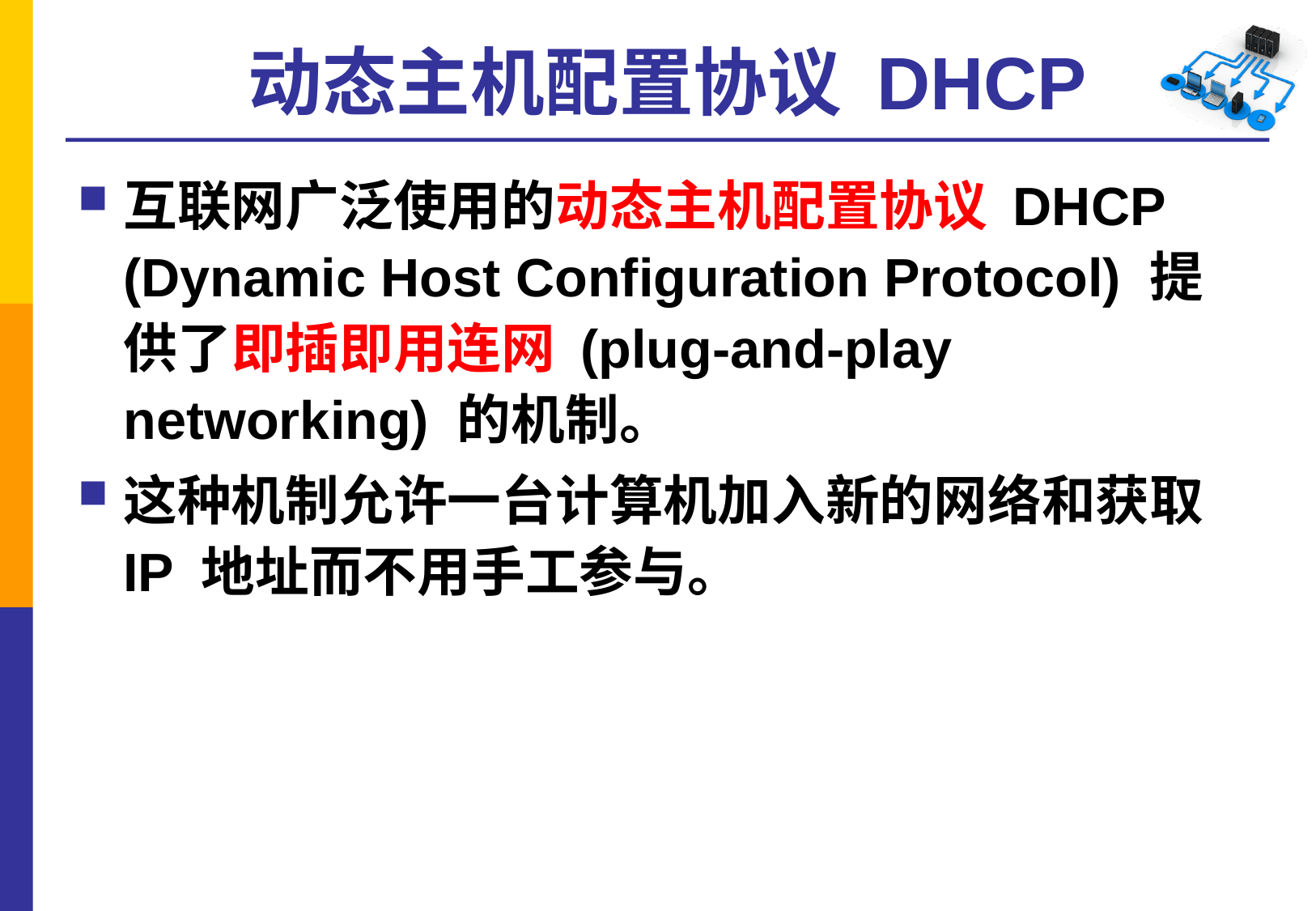

# 动态主机配置协议 DHCP
互联网广泛使用的动态主机配置协议 DHCP (Dynamic Host Configuration Protocol) 提供了即插即用连网 (plug-and-play networking) 的机制。
这种机制允许一台计算机加入新的网络和获取IP 地址而不用手工参与。